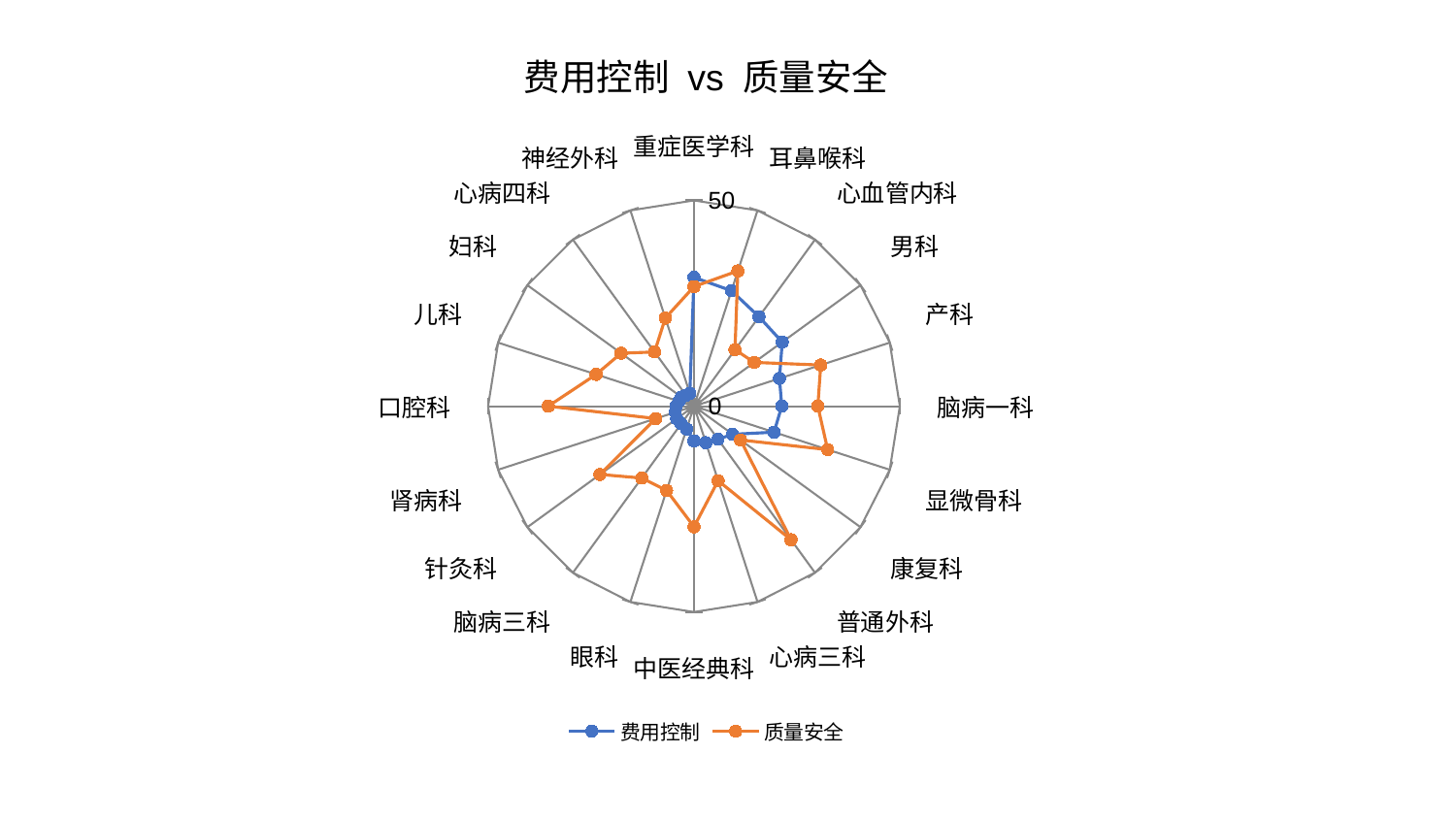

### Chart: 费用控制 vs 质量安全

| Category | 费用控制 | 质量安全 |
|---|---|---|
| 重症医学科 | 31.28968040351406 | 29.057090421069187 |
| 耳鼻喉科 | 29.505770841879716 | 34.54365606264152 |
| 心血管内科 | 26.85936069338884 | 16.96543042114878 |
| 男科 | 26.504291245890048 | 18.105830943232526 |
| 产科 | 21.848520456399132 | 32.37715281971781 |
| 脑病一科 | 21.33852592704448 | 30.094593849757928 |
| 显微骨科 | 20.459089746908692 | 34.15394181638153 |
| 康复科 | 11.614162305351751 | 13.995010658873946 |
| 普通外科 | 9.930393992138391 | 40.11895873913442 |
| 心病三科 | 9.315932396699301 | 19.041238450422878 |
| 中医经典科 | 8.442827661581088 | 29.312817953695422 |
| 眼科 | 5.807732916892778 | 21.521696168359206 |
| 脑病三科 | 5.305186709509818 | 21.58296876544522 |
| 针灸科 | 5.194408277305425 | 28.22735610546048 |
| 肾病科 | 4.778331655686751 | 9.753062662158298 |
| 口腔科 | 4.373660004937506 | 35.37493209040227 |
| 儿科 | 3.8384311270264195 | 24.98564684465019 |
| 妇科 | 3.7510861684918284 | 21.88576016042703 |
| 心病四科 | 3.276187088177812 | 16.284814317362446 |
| 神经外科 | 3.27025190323201 | 22.51682185150923 |
40